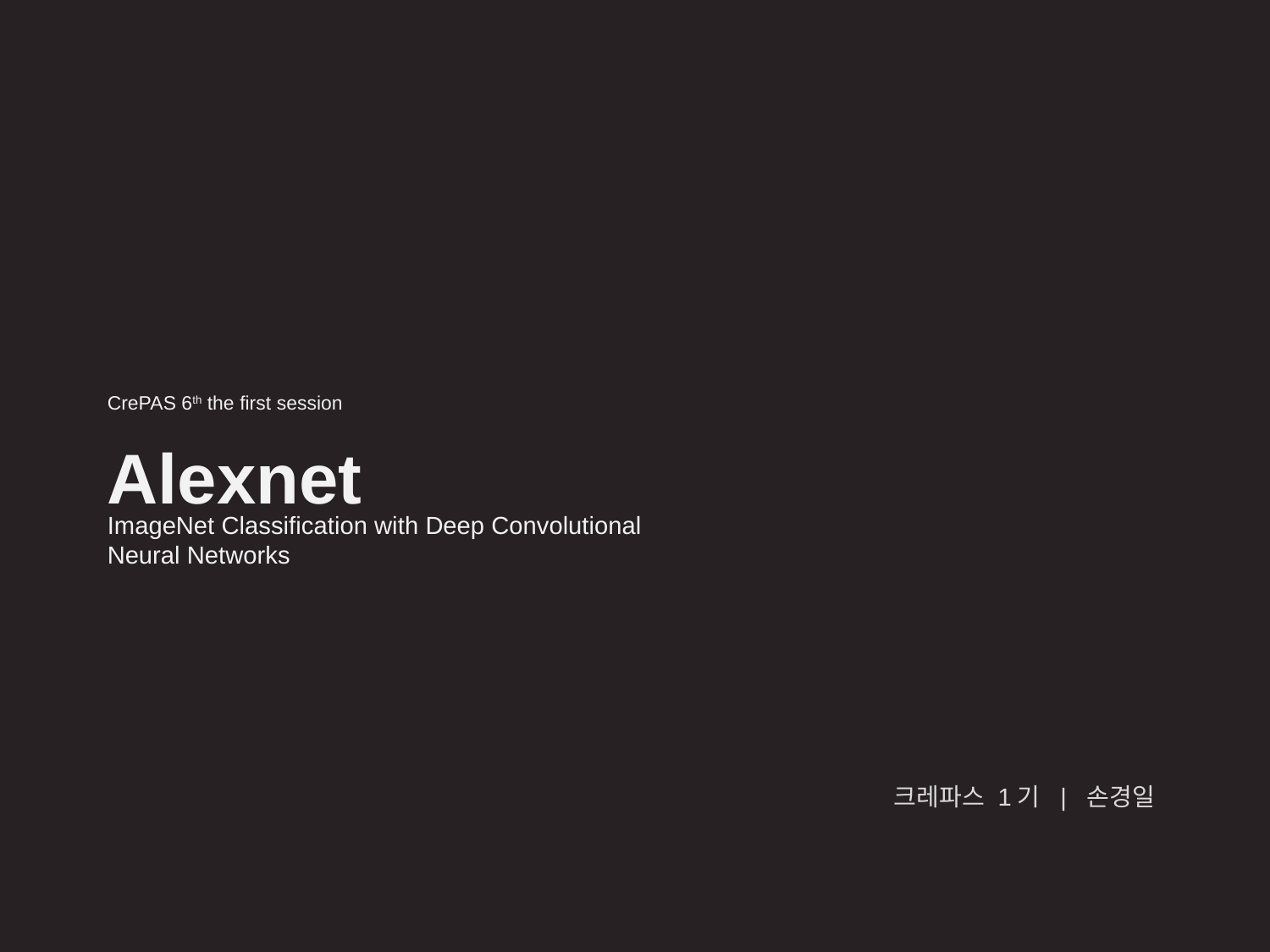

CrePAS 6th the first session
Alexnet
ImageNet Classification with Deep Convolutional
Neural Networks
크레파스 1기  |  손경일